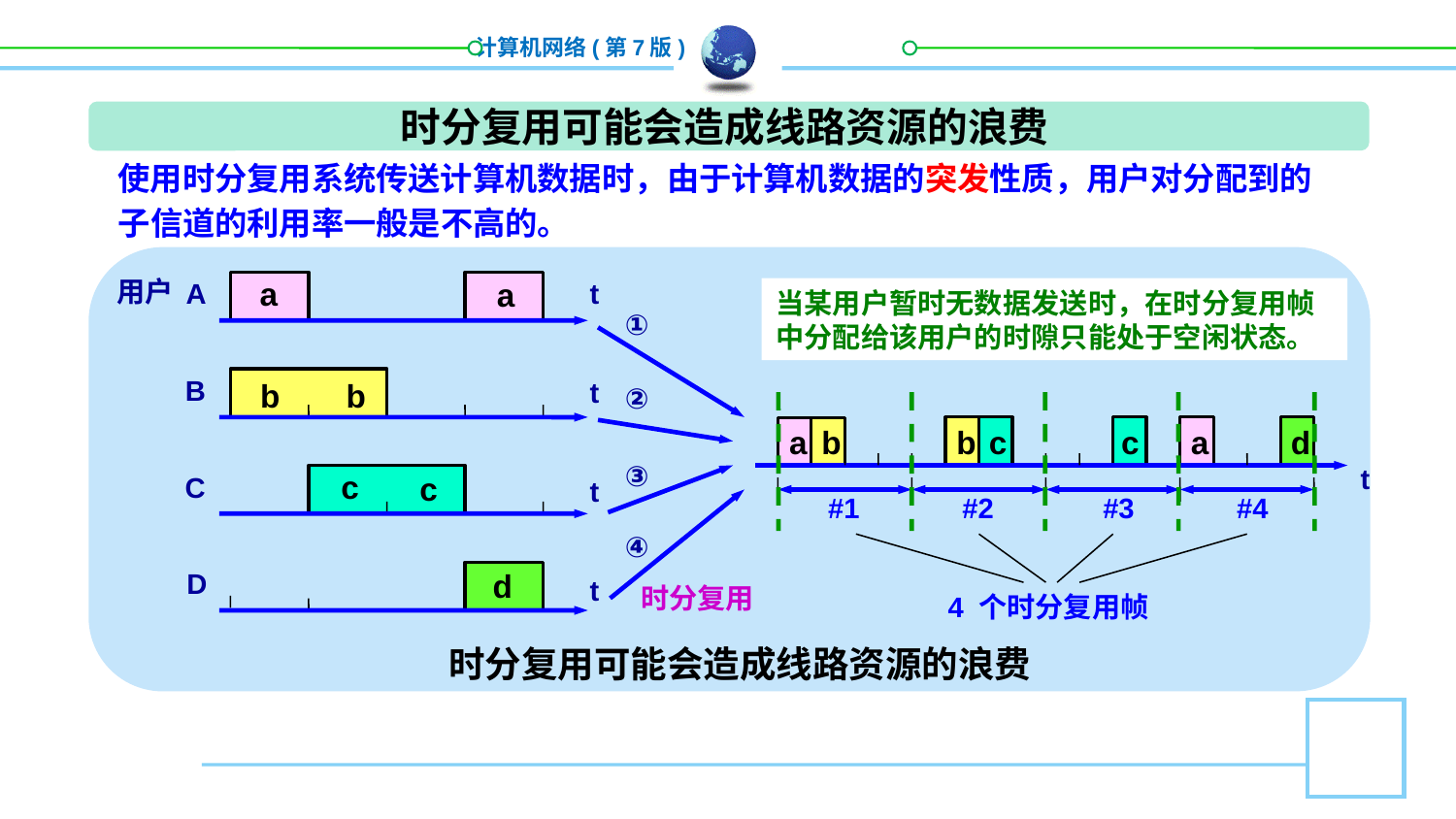

时分复用可能会造成线路资源的浪费

使用时分复用系统传送计算机数据时，由于计算机数据的突发性质，用户对分配到的子信道的利用率一般是不高的。

a
a
用户
A
t

当某用户暂时无数据发送时，在时分复用帧中分配给该用户的时隙只能处于空闲状态。
①

B
t
b

b
②

a
b
b
c
c
a
d

③

t
c
c
C

t

#1
#2
#3
#4

④

d
D

t
时分复用
4 个时分复用帧

时分复用可能会造成线路资源的浪费